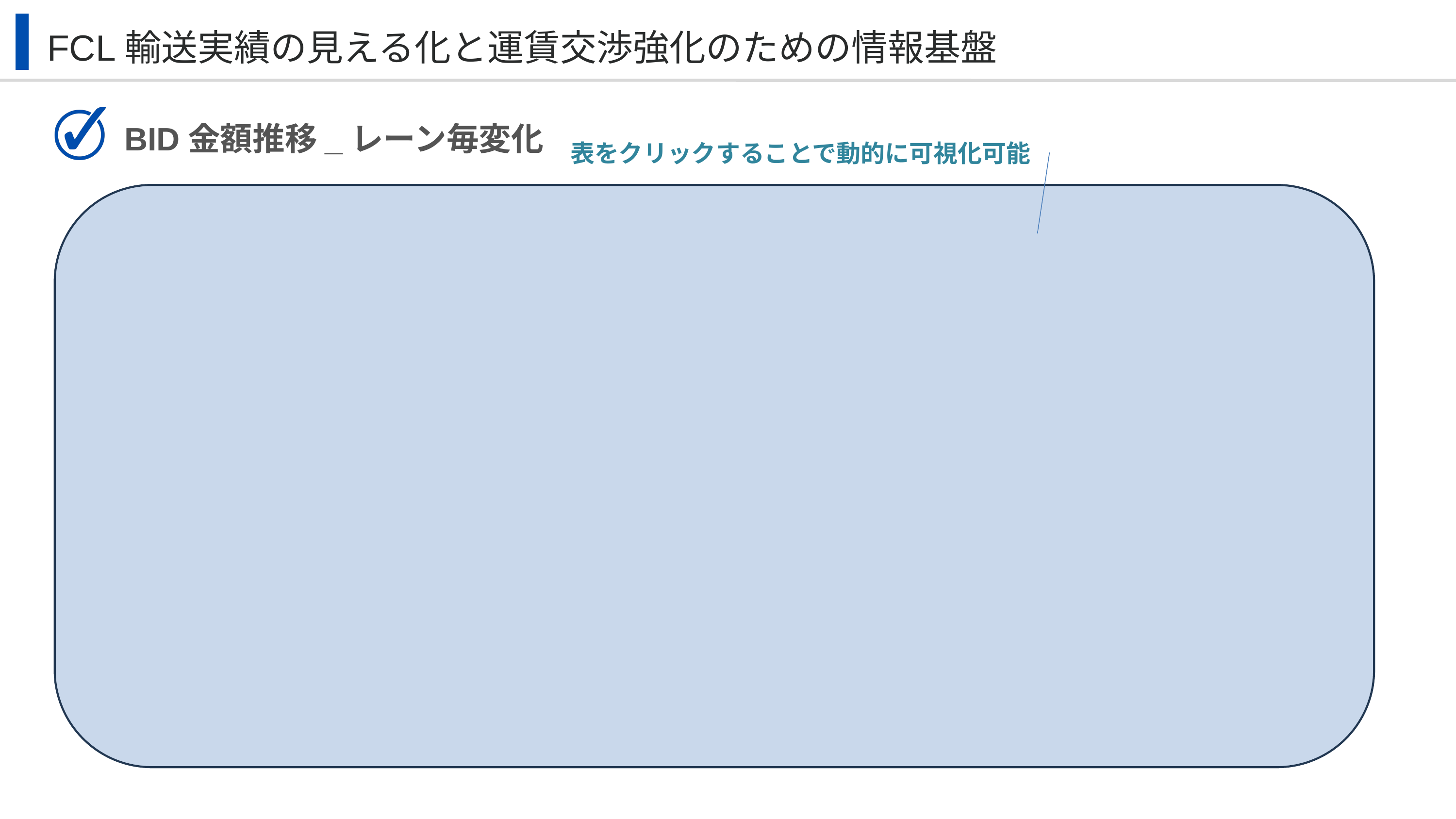

FCL輸送実績の見える化と運賃交渉強化のための情報基盤

BID金額推移_レーン毎変化
表をクリックすることで動的に可視化可能